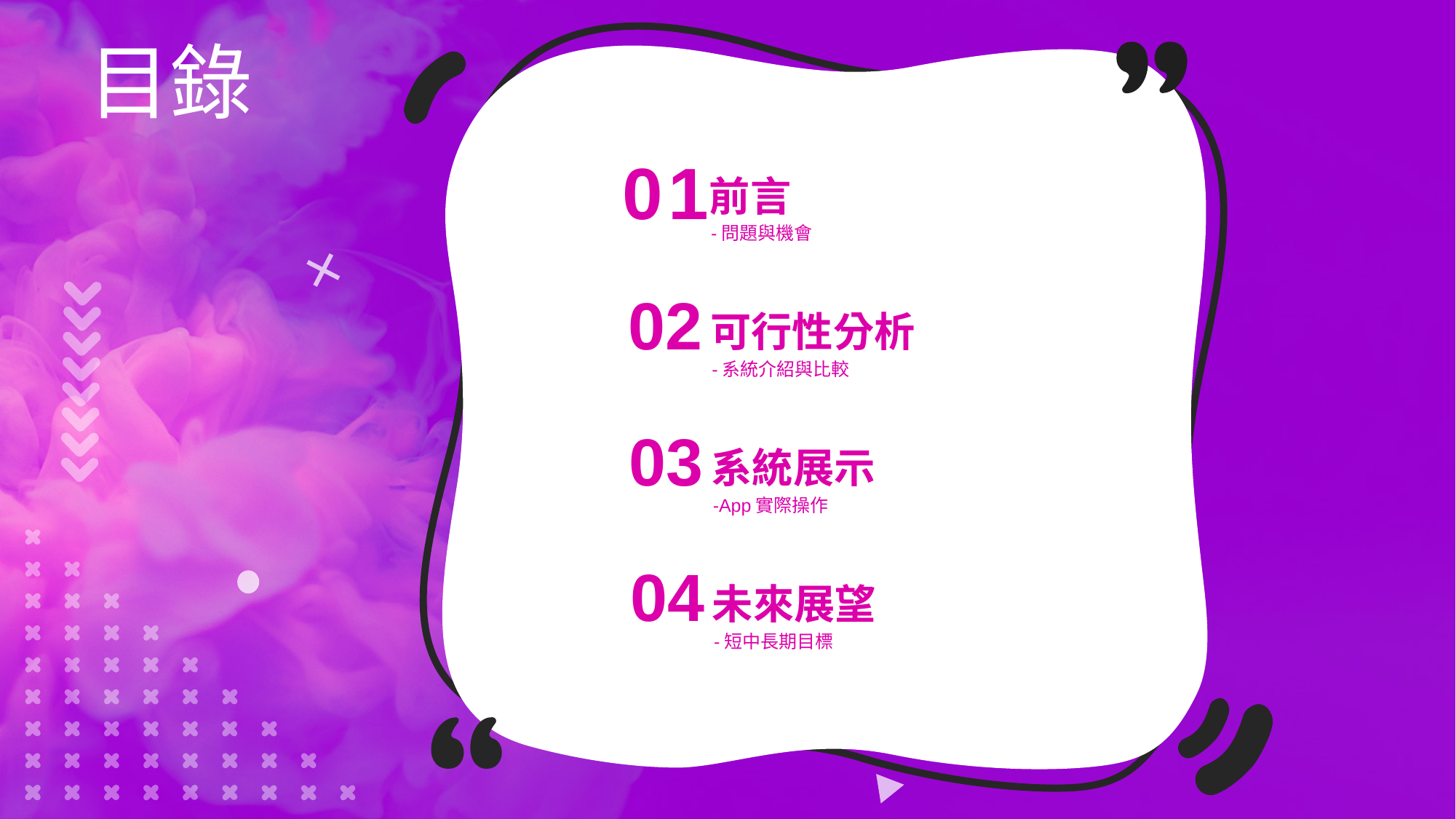

目錄

01
前言
-問題與機會
02
可行性分析
-系統介紹與比較
03
系統展示
-App實際操作
04
未來展望
-短中長期目標